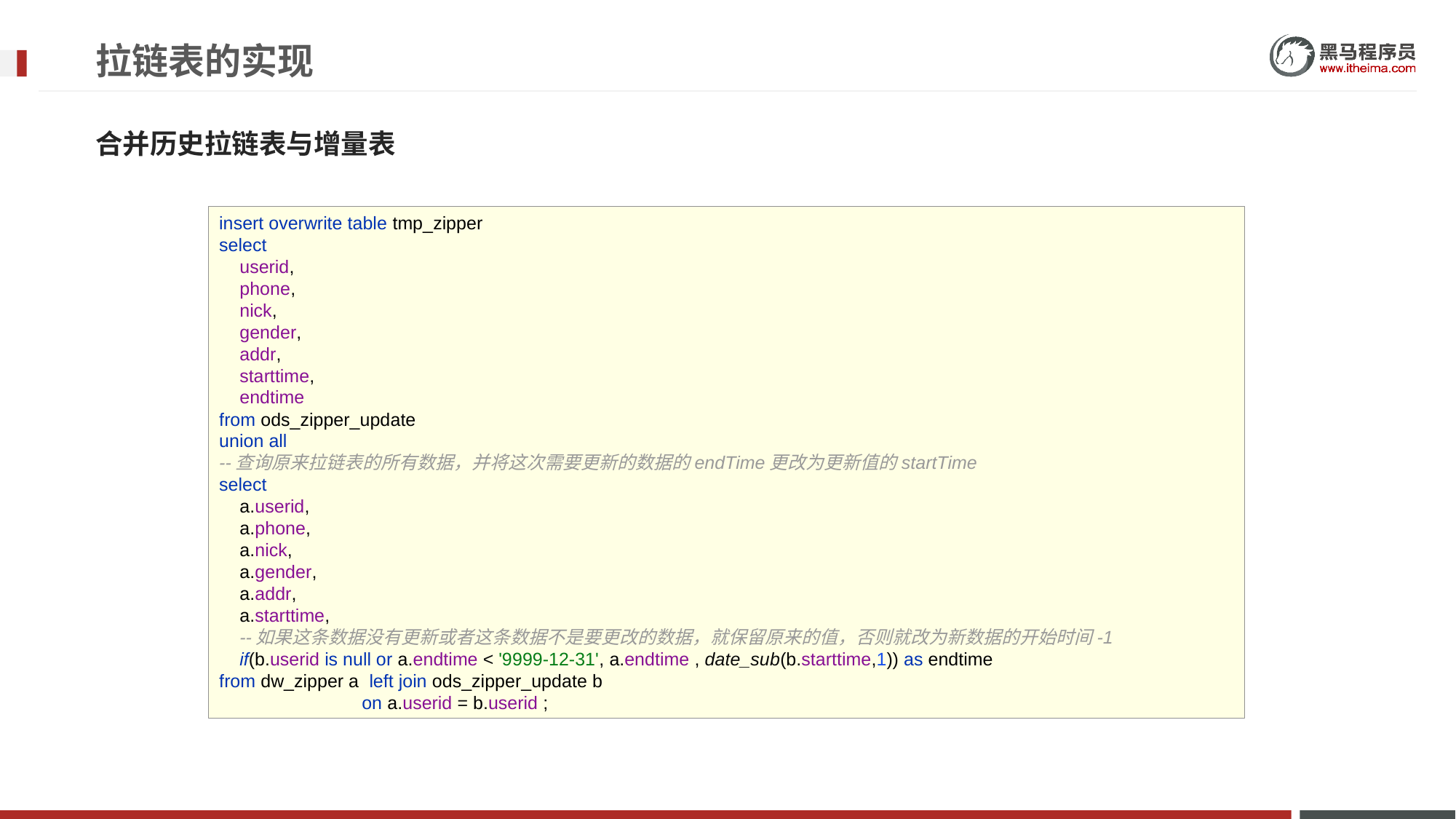

# 拉链表的实现
合并历史拉链表与增量表
insert overwrite table tmp_zipper
select
    userid,
    phone,
    nick,
    gender,
    addr,
    starttime,
    endtime
from ods_zipper_update
union all
--查询原来拉链表的所有数据，并将这次需要更新的数据的endTime更改为更新值的startTime
select
    a.userid,
    a.phone,
    a.nick,
    a.gender,
    a.addr,
    a.starttime,
    --如果这条数据没有更新或者这条数据不是要更改的数据，就保留原来的值，否则就改为新数据的开始时间-1
    if(b.userid is null or a.endtime < '9999-12-31', a.endtime , date_sub(b.starttime,1)) as endtime
from dw_zipper a  left join ods_zipper_update b
                            on a.userid = b.userid ;